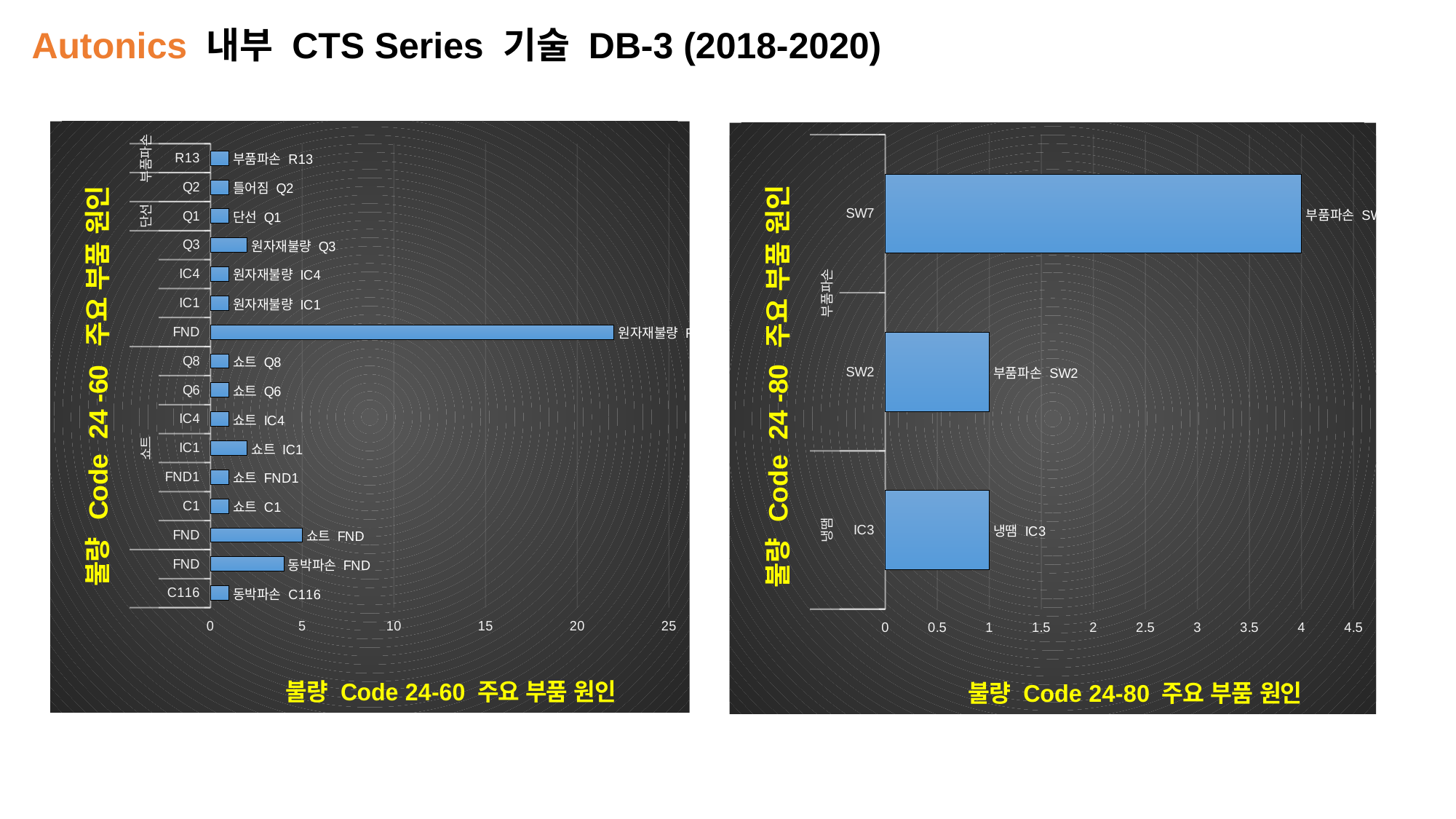

Autonics 내부 CTS Series 기술 DB-3 (2018-2020)

### Chart:

| Category |  |
|---|---|
| C116 | 1.0 |
| FND | 4.0 |
| FND | 5.0 |
| C1 | 1.0 |
| FND1 | 1.0 |
| IC1 | 2.0 |
| IC4 | 1.0 |
| Q6 | 1.0 |
| Q8 | 1.0 |
| FND | 22.0 |
| IC1 | 1.0 |
| IC4 | 1.0 |
| Q3 | 2.0 |
| Q1 | 1.0 |
| Q2 | 1.0 |
| R13 | 1.0 |

### Chart:

| Category |  |
|---|---|
| IC3 | 1.0 |
| SW2 | 1.0 |
| SW7 | 4.0 |